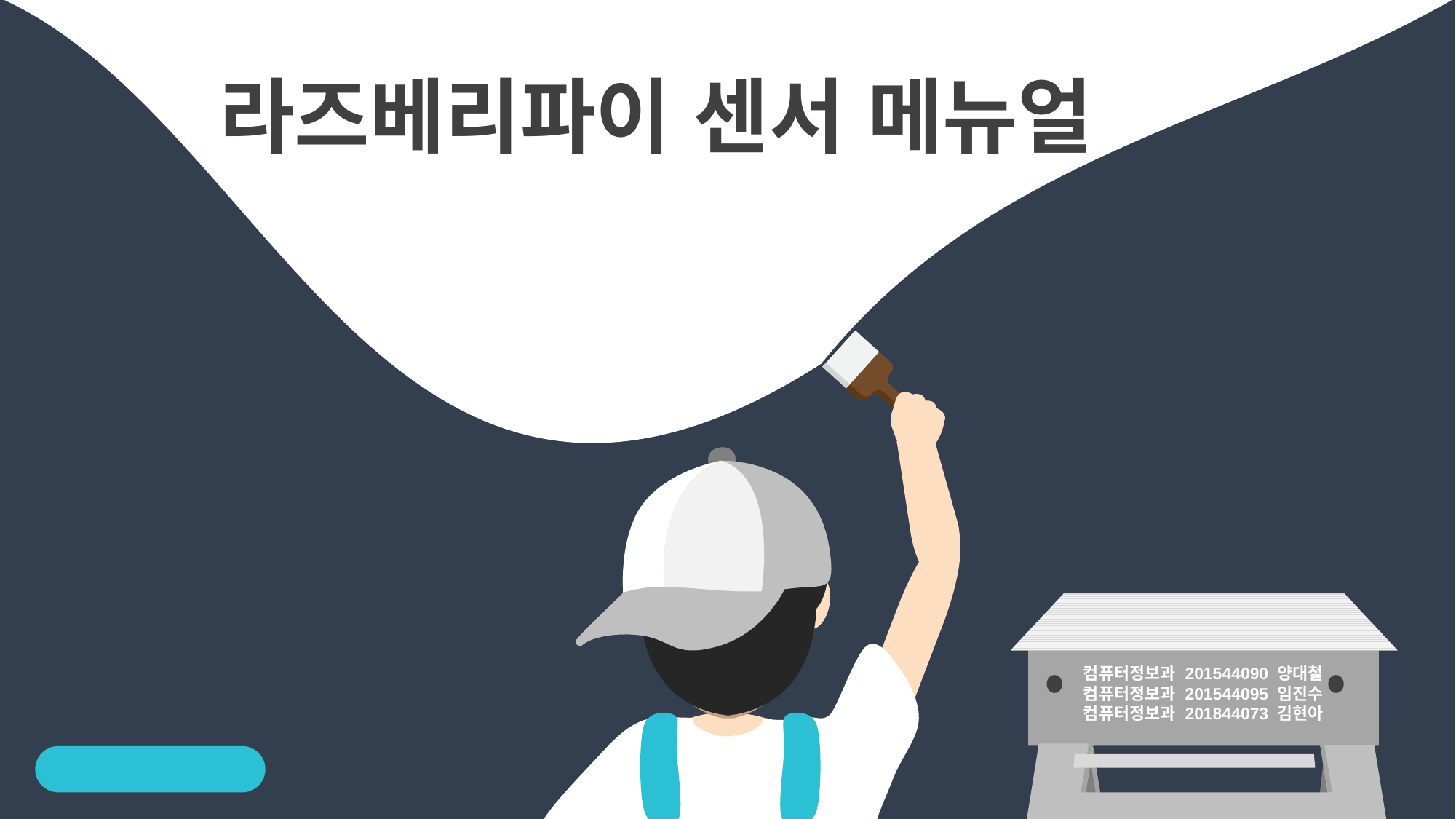

라즈베리파이 센서 메뉴얼

컴퓨터정보과 201544090 양대철
컴퓨터정보과 201544095 임진수
컴퓨터정보과 201844073 김현아